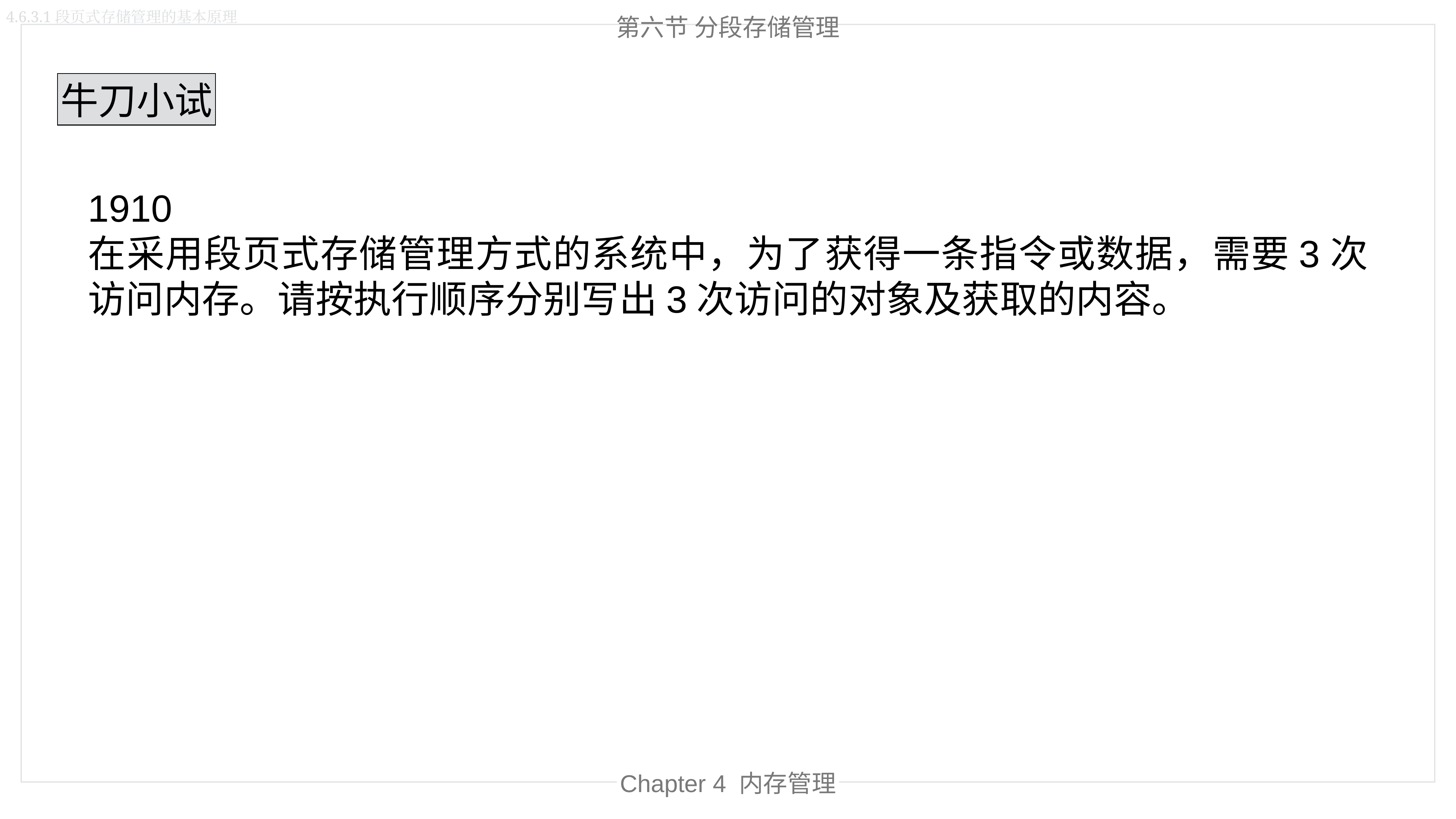

4.6.3.1段页式存储管理的基本原理
第六节 分段存储管理

牛刀小试
1910
在采用段页式存储管理方式的系统中，为了获得一条指令或数据，需要3次访问内存。请按执行顺序分别写出3次访问的对象及获取的内容。
Chapter 4 内存管理